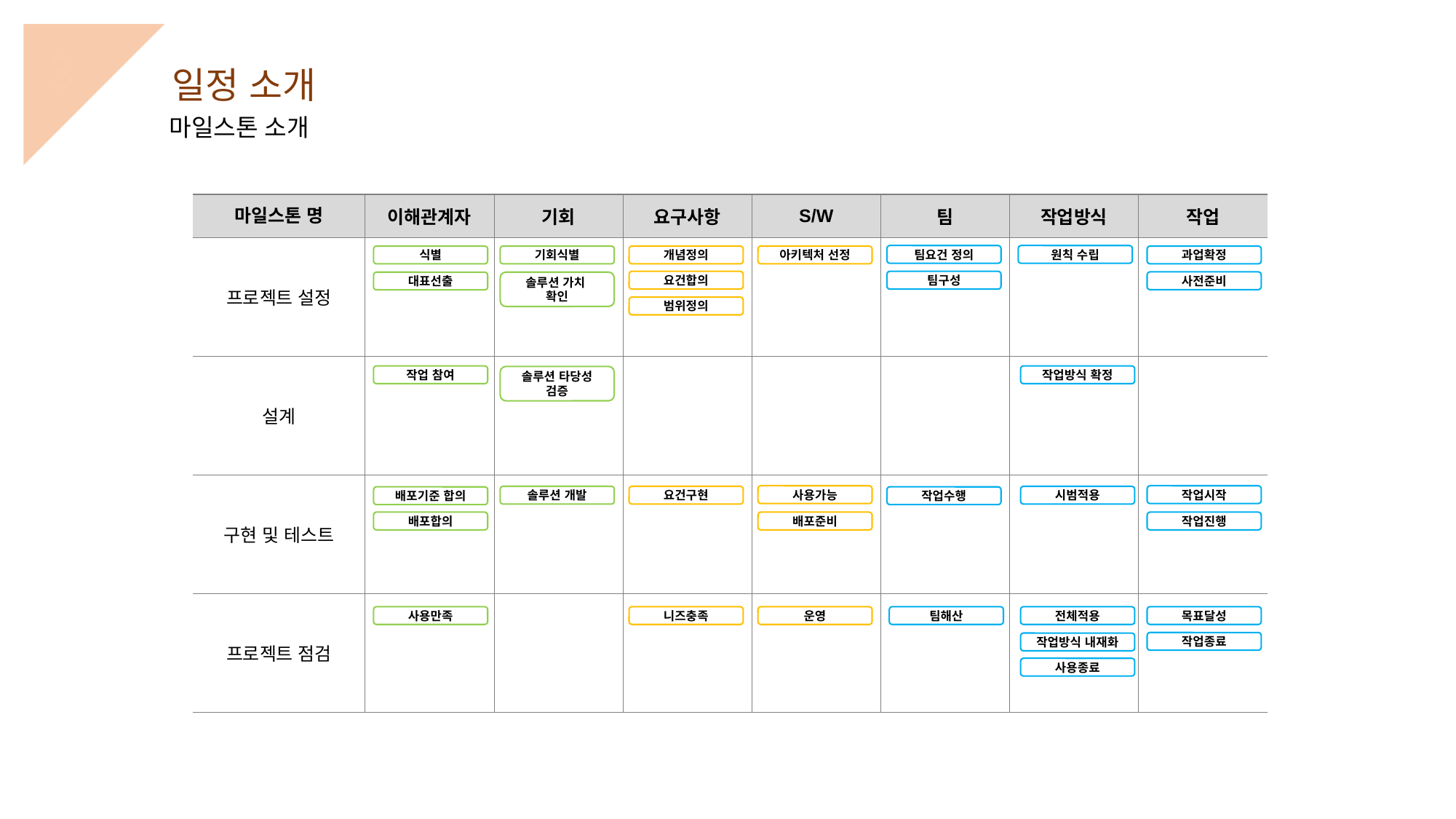

3
일정 소개
마일스톤 소개
| 마일스톤 명 | 이해관계자 | 기회 | 요구사항 | S/W | 팀 | 작업방식 | 작업 |
| --- | --- | --- | --- | --- | --- | --- | --- |
| 프로젝트 설정 |  |  |  |  |  |  |  |
| 설계 |  |  |  |  |  |  |  |
| 구현 및 테스트 |  |  |  |  |  |  |  |
| 프로젝트 점검 |  |  |  |  |  |  |  |
팀요건 정의
팀구성
작업수행
팀해산
원칙 수립
작업방식 확정
시범적용
전체적용
작업방식 내재화
사용종료
식별
대표선출
작업 참여
배포기준 합의
배포합의
사용만족
기회식별
솔루션 가치
확인
솔루션 타당성 검증
솔루션 개발
개념정의
요건합의
범위정의
요건구현
니즈충족
아키텍처 선정
사용가능
배포준비
운영
과업확정
사전준비
작업시작
작업진행
목표달성
작업종료